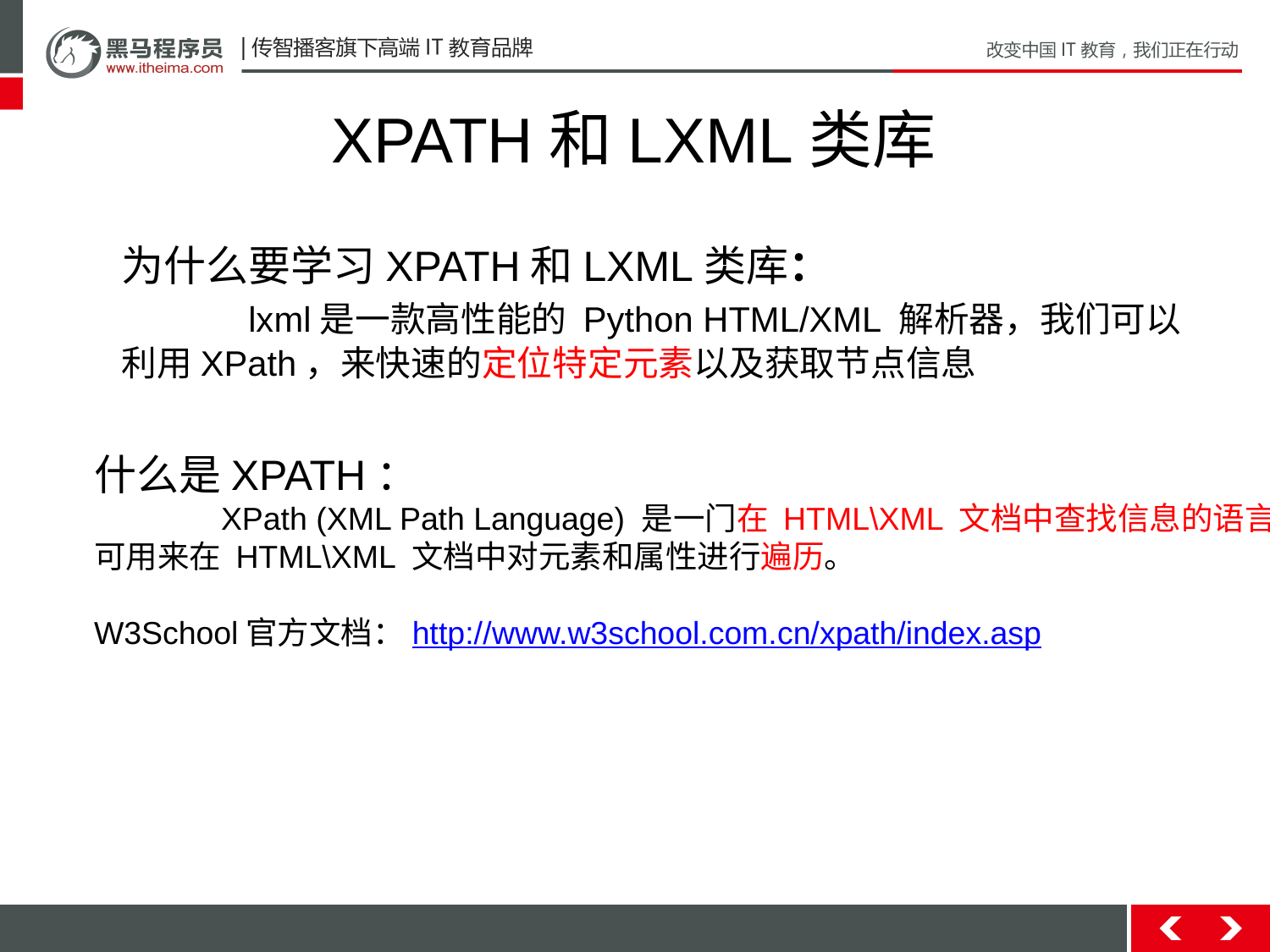

# XPATH和LXML类库
为什么要学习XPATH和LXML类库：
	lxml是一款高性能的 Python HTML/XML 解析器，我们可以利用XPath，来快速的定位特定元素以及获取节点信息
什么是XPATH：
	XPath (XML Path Language) 是一门在 HTML\XML 文档中查找信息的语言，
可用来在 HTML\XML 文档中对元素和属性进行遍历。

W3School官方文档：http://www.w3school.com.cn/xpath/index.asp